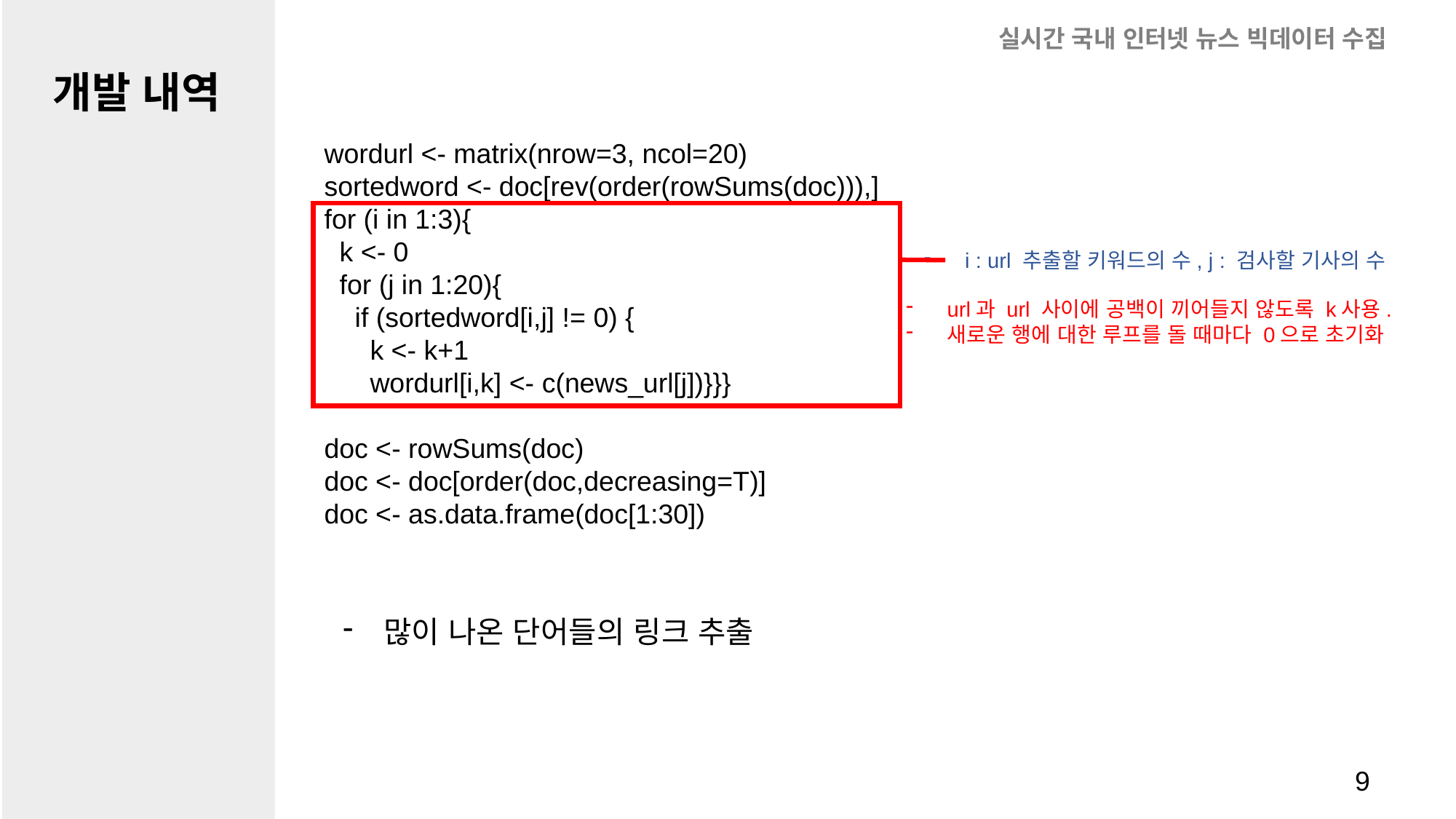

실시간 국내 인터넷 뉴스 빅데이터 수집
개발 내역
wordurl <- matrix(nrow=3, ncol=20)
sortedword <- doc[rev(order(rowSums(doc))),]
for (i in 1:3){
  k <- 0
  for (j in 1:20){
    if (sortedword[i,j] != 0) {
      k <- k+1
      wordurl[i,k] <- c(news_url[j])}}}

doc <- rowSums(doc)
doc <- doc[order(doc,decreasing=T)]
doc <- as.data.frame(doc[1:30])

i : url 추출할 키워드의 수, j : 검사할 기사의 수
url과 url 사이에 공백이 끼어들지 않도록 k사용.
새로운 행에 대한 루프를 돌 때마다 0으로 초기화

Open eyes
많이 나온 단어들의 링크 추출
9